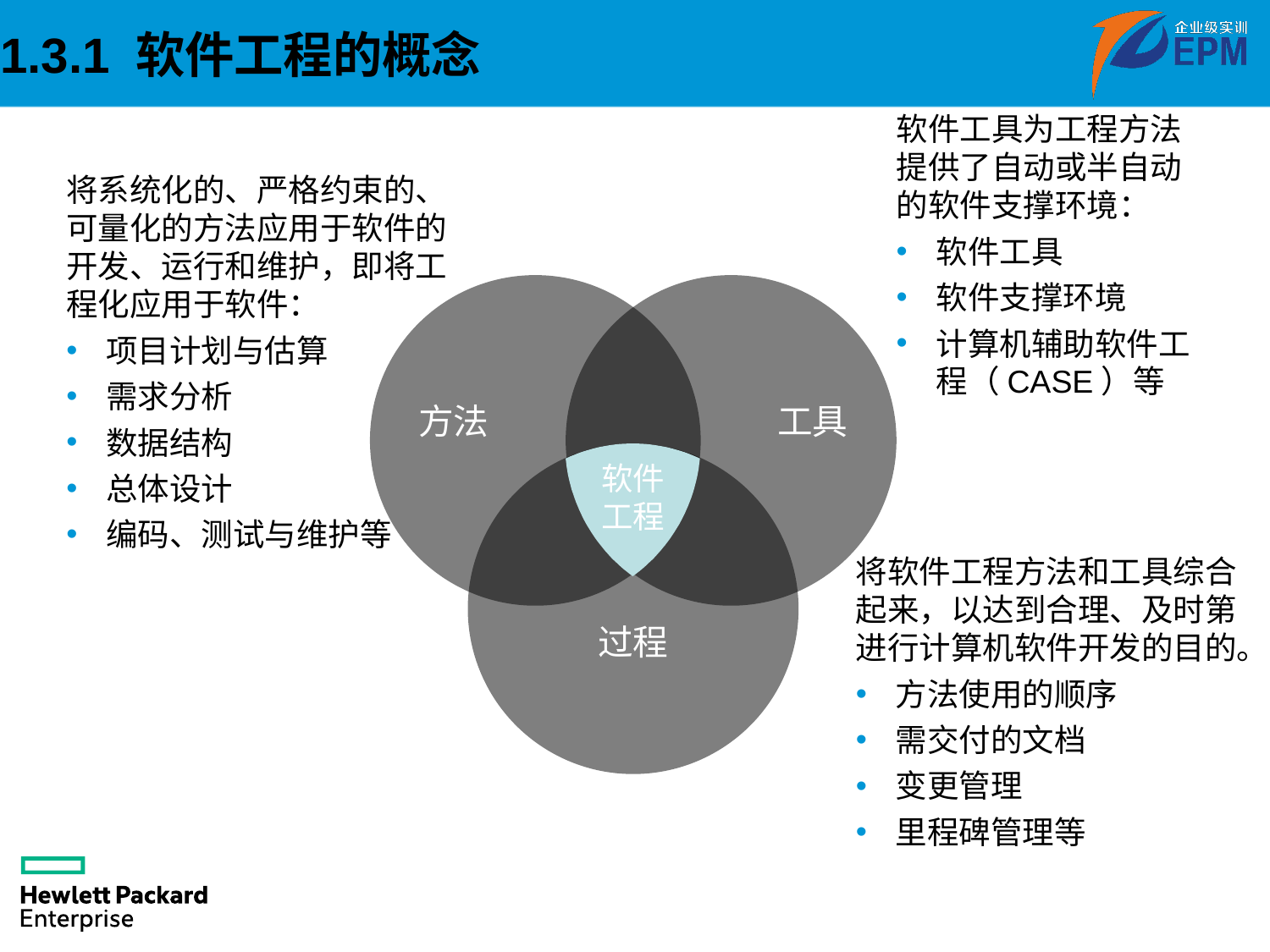

1.3.1 软件工程的概念
软件工具为工程方法提供了自动或半自动的软件支撑环境：
软件工具
软件支撑环境
计算机辅助软件工程（CASE）等
将系统化的、严格约束的、可量化的方法应用于软件的开发、运行和维护，即将工程化应用于软件：
项目计划与估算
需求分析
数据结构
总体设计
编码、测试与维护等
方法
工具
过程
软件
工程
Text
将软件工程方法和工具综合起来，以达到合理、及时第进行计算机软件开发的目的。
方法使用的顺序
需交付的文档
变更管理
里程碑管理等